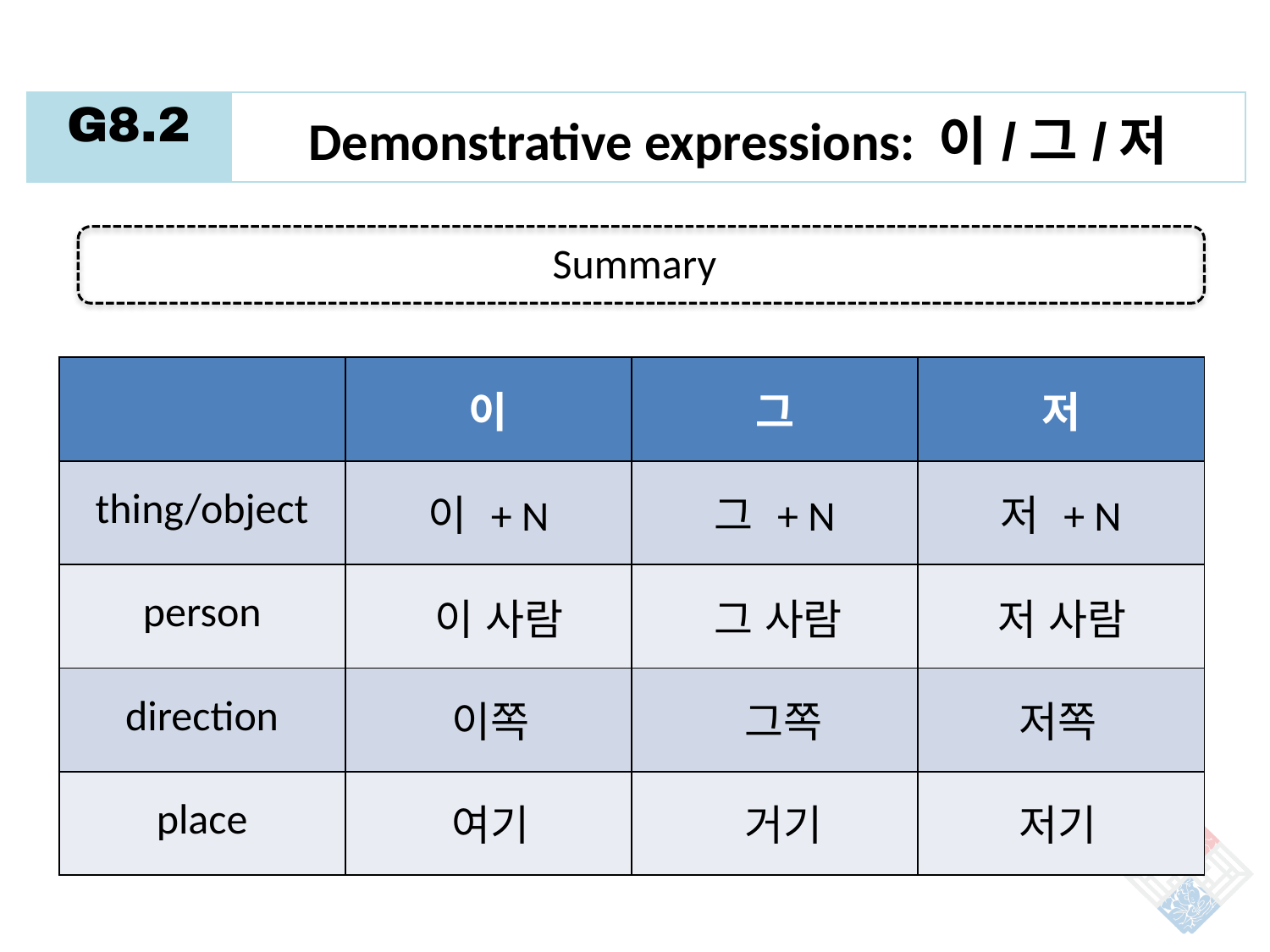

| G8.2 | Demonstrative expressions: 이/그/저 |
| --- | --- |

Summary
|  | 이 | 그 | 저 |
| --- | --- | --- | --- |
| thing/object | 이 + N | 그 + N | 저 + N |
| person |  |  |  |
| direction |  |  |  |
| place |  |  |  |
이 사람
그 사람
저 사람
이쪽
그쪽
저쪽
여기
거기
저기